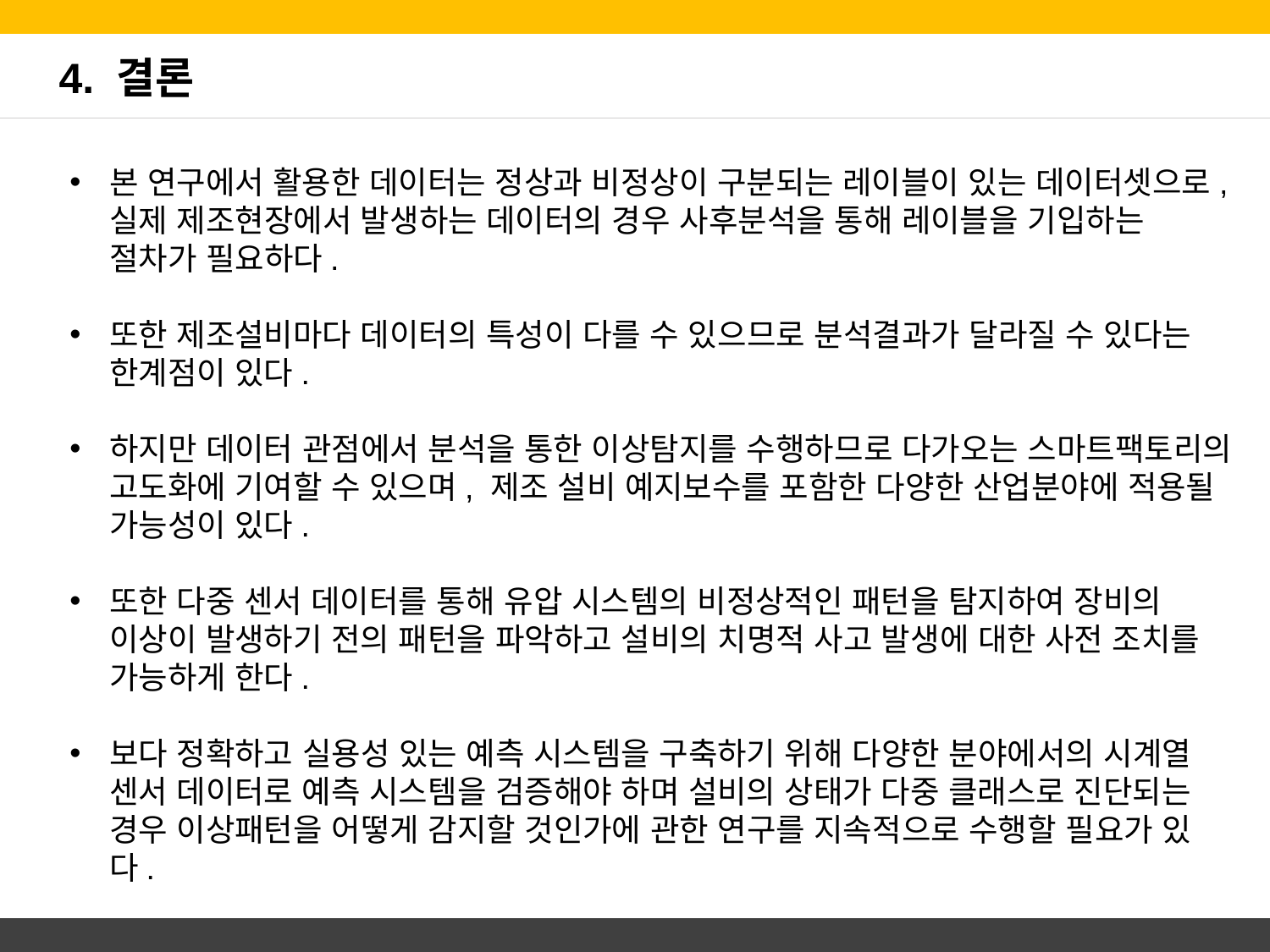

# 4. 결론

본 연구에서 활용한 데이터는 정상과 비정상이 구분되는 레이블이 있는 데이터셋으로, 실제 제조현장에서 발생하는 데이터의 경우 사후분석을 통해 레이블을 기입하는 절차가 필요하다.

또한 제조설비마다 데이터의 특성이 다를 수 있으므로 분석결과가 달라질 수 있다는 한계점이 있다.

하지만 데이터 관점에서 분석을 통한 이상탐지를 수행하므로 다가오는 스마트팩토리의 고도화에 기여할 수 있으며, 제조 설비 예지보수를 포함한 다양한 산업분야에 적용될 가능성이 있다.

또한 다중 센서 데이터를 통해 유압 시스템의 비정상적인 패턴을 탐지하여 장비의 이상이 발생하기 전의 패턴을 파악하고 설비의 치명적 사고 발생에 대한 사전 조치를 가능하게 한다.

보다 정확하고 실용성 있는 예측 시스템을 구축하기 위해 다양한 분야에서의 시계열 센서 데이터로 예측 시스템을 검증해야 하며 설비의 상태가 다중 클래스로 진단되는 경우 이상패턴을 어떻게 감지할 것인가에 관한 연구를 지속적으로 수행할 필요가 있다.